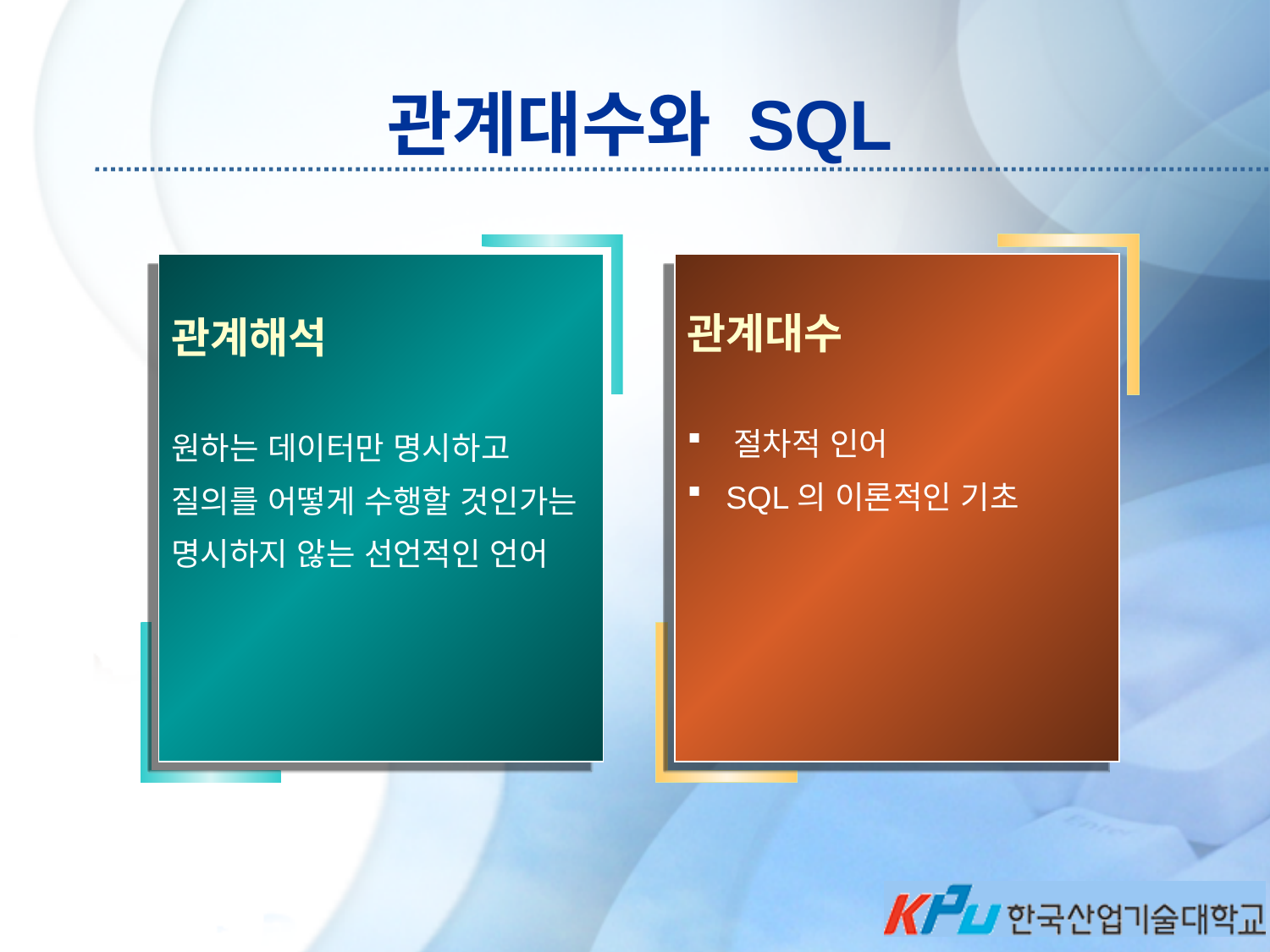

# 관계대수와 SQL

관계해석

원하는 데이터만 명시하고 질의를 어떻게 수행할 것인가는 명시하지 않는 선언적인 언어

관계대수

 절차적 인어
 SQL의 이론적인 기초